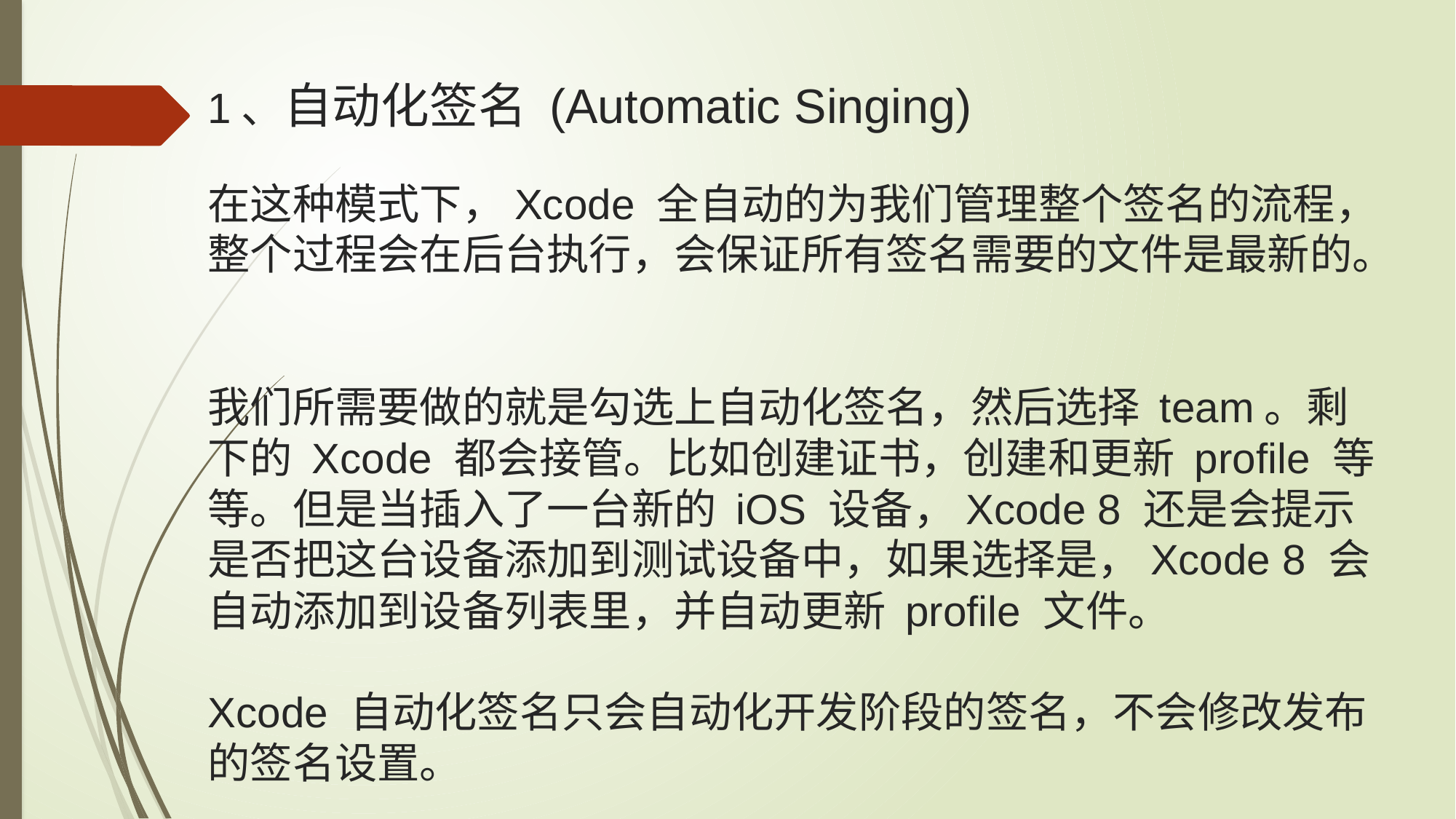

# 1、自动化签名 (Automatic Singing) 在这种模式下，Xcode 全自动的为我们管理整个签名的流程，整个过程会在后台执行，会保证所有签名需要的文件是最新的。 我们所需要做的就是勾选上自动化签名，然后选择 team。剩下的 Xcode 都会接管。比如创建证书，创建和更新 profile 等等。但是当插入了一台新的 iOS 设备，Xcode 8 还是会提示是否把这台设备添加到测试设备中，如果选择是，Xcode 8 会自动添加到设备列表里，并自动更新 profile 文件。 Xcode 自动化签名只会自动化开发阶段的签名，不会修改发布的签名设置。